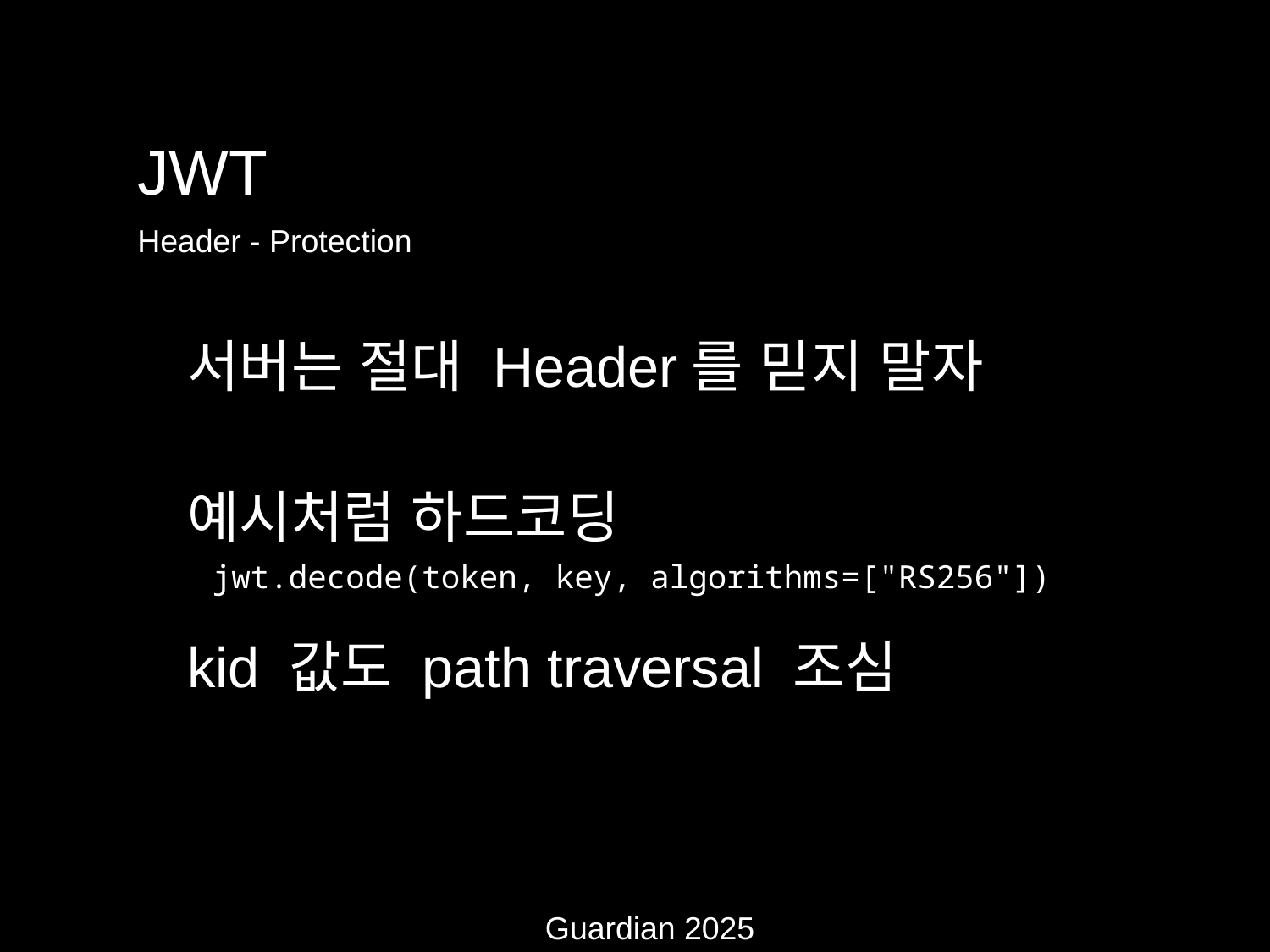

JWT
Header - Protection
서버는 절대 Header를 믿지 말자
예시처럼 하드코딩
jwt.decode(token, key, algorithms=["RS256"])
kid 값도 path traversal 조심